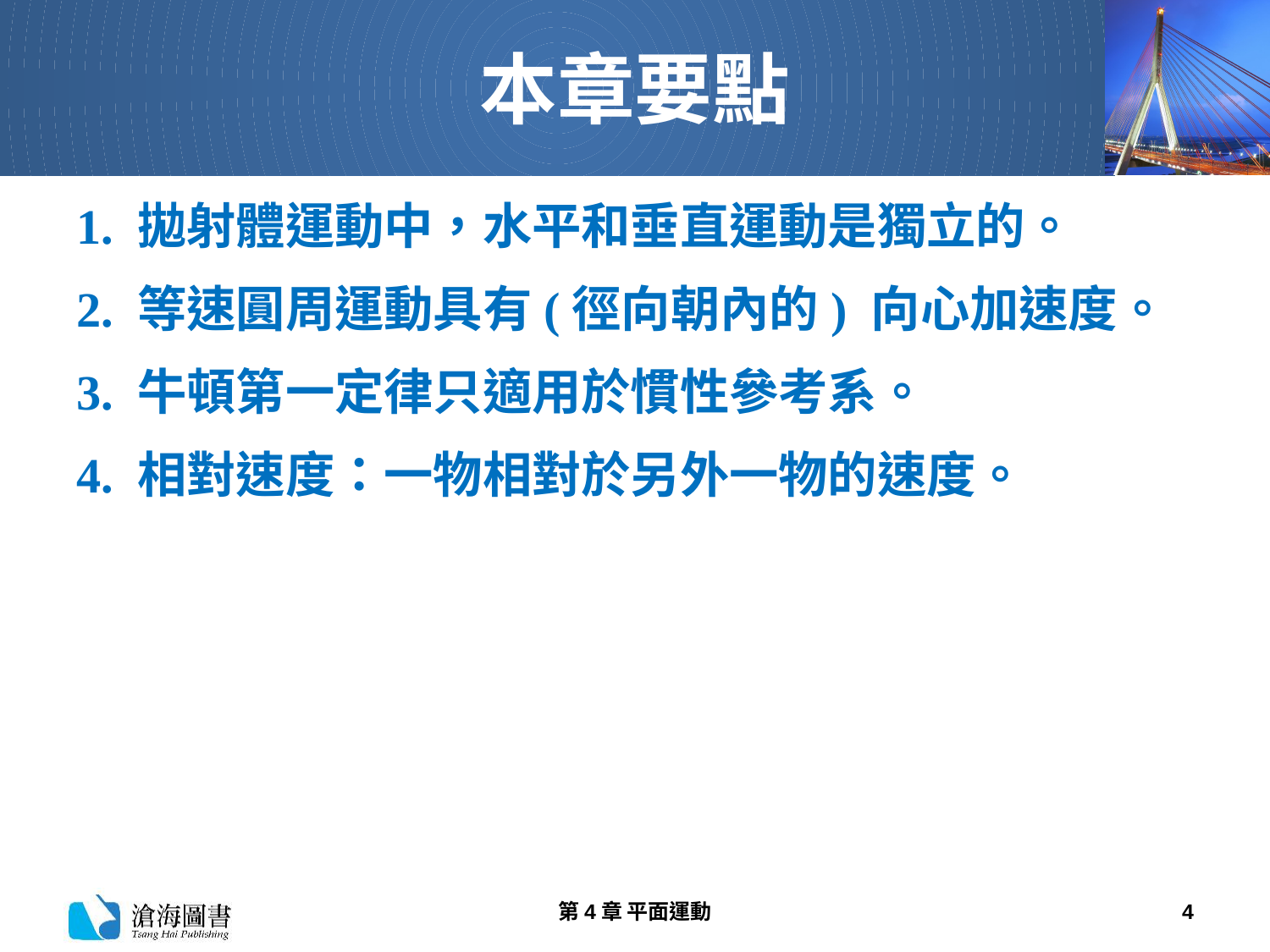

# 本章要點
1. 拋射體運動中，水平和垂直運動是獨立的。
2. 等速圓周運動具有(徑向朝內的) 向心加速度。
3. 牛頓第一定律只適用於慣性參考系。
4. 相對速度：一物相對於另外一物的速度。
第4章 平面運動
4